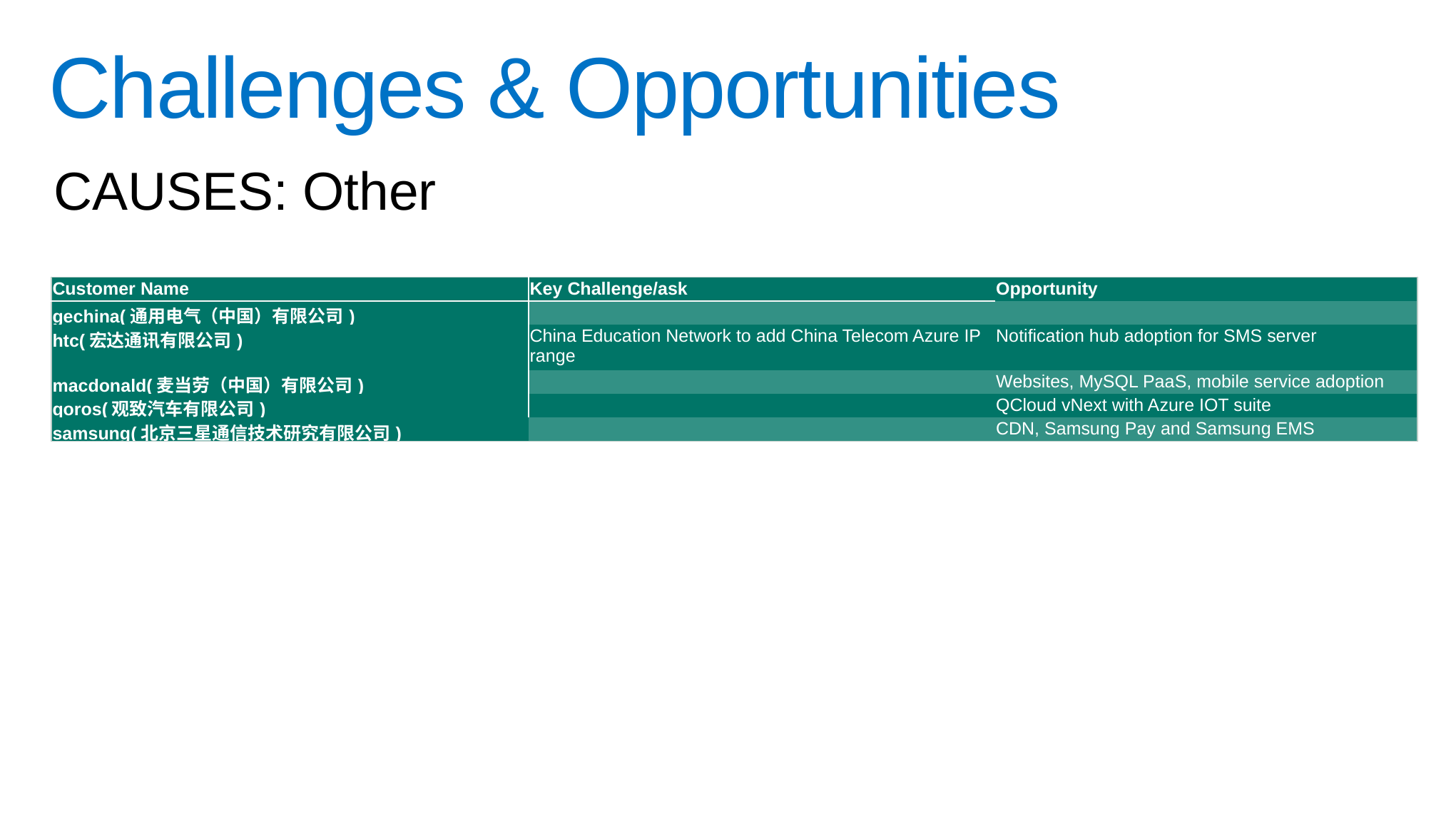

# Challenges & Opportunities
CAUSES: Other
| Customer Name | Key Challenge/ask | Opportunity |
| --- | --- | --- |
| gechina(通用电气（中国）有限公司) |  |  |
| htc(宏达通讯有限公司) | China Education Network to add China Telecom Azure IP range | Notification hub adoption for SMS server |
| macdonald(麦当劳（中国）有限公司) |  | Websites, MySQL PaaS, mobile service adoption |
| qoros(观致汽车有限公司) |  | QCloud vNext with Azure IOT suite |
| samsung(北京三星通信技术研究有限公司) |  | CDN, Samsung Pay and Samsung EMS |